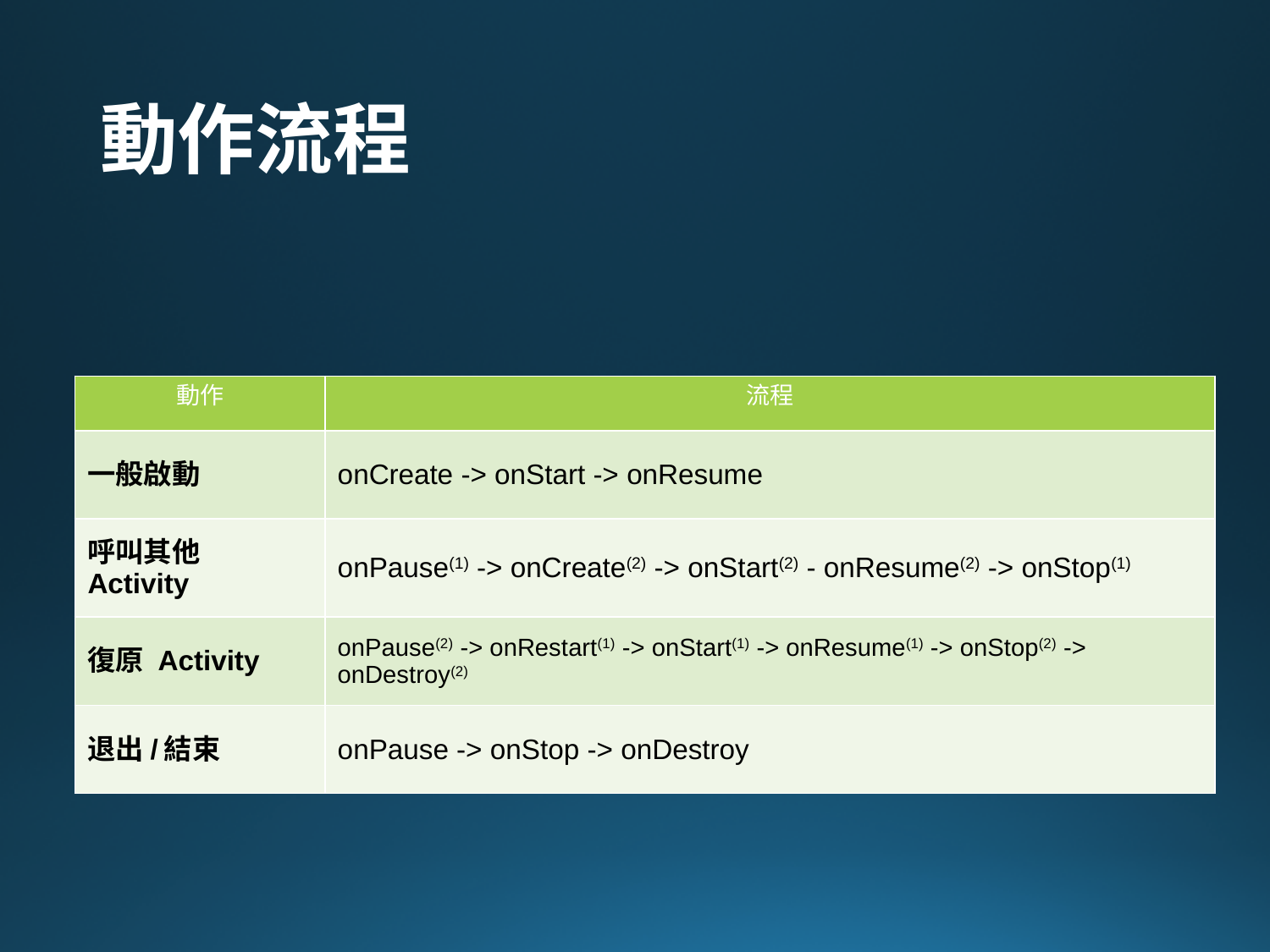

# 動作流程
| 動作 | 流程 |
| --- | --- |
| 一般啟動 | onCreate -> onStart -> onResume |
| 呼叫其他 Activity | onPause(1) -> onCreate(2) -> onStart(2) - onResume(2) -> onStop(1) |
| 復原 Activity | onPause(2) -> onRestart(1) -> onStart(1) -> onResume(1) -> onStop(2) -> onDestroy(2) |
| 退出/結束 | onPause -> onStop -> onDestroy |